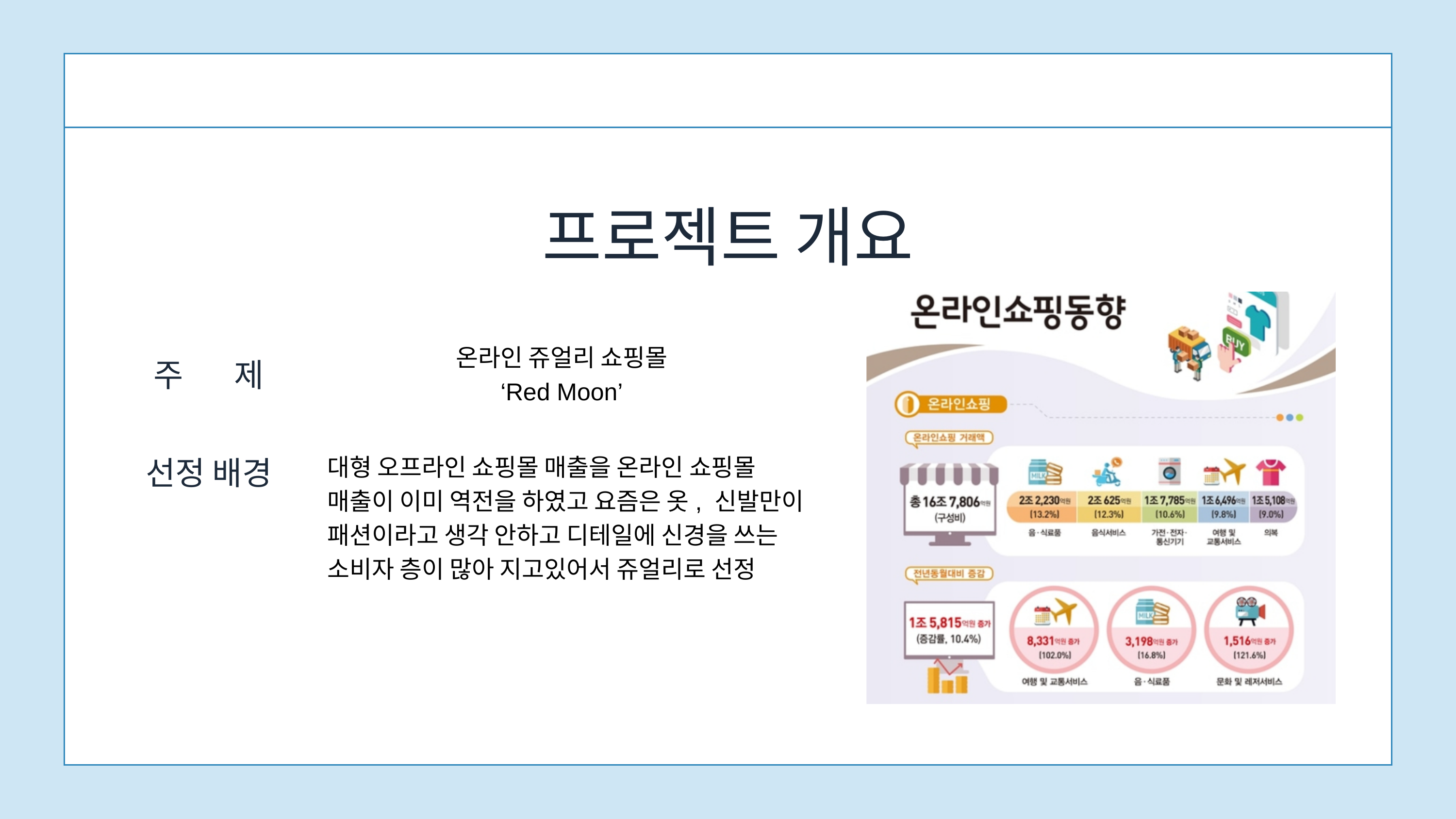

프로젝트 개요

온라인 쥬얼리 쇼핑몰
‘Red Moon’
주       제
선정 배경
대형 오프라인 쇼핑몰 매출을 온라인 쇼핑몰 매출이 이미 역전을 하였고 요즘은 옷, 신발만이 패션이라고 생각 안하고 디테일에 신경을 쓰는 소비자 층이 많아 지고있어서 쥬얼리로 선정